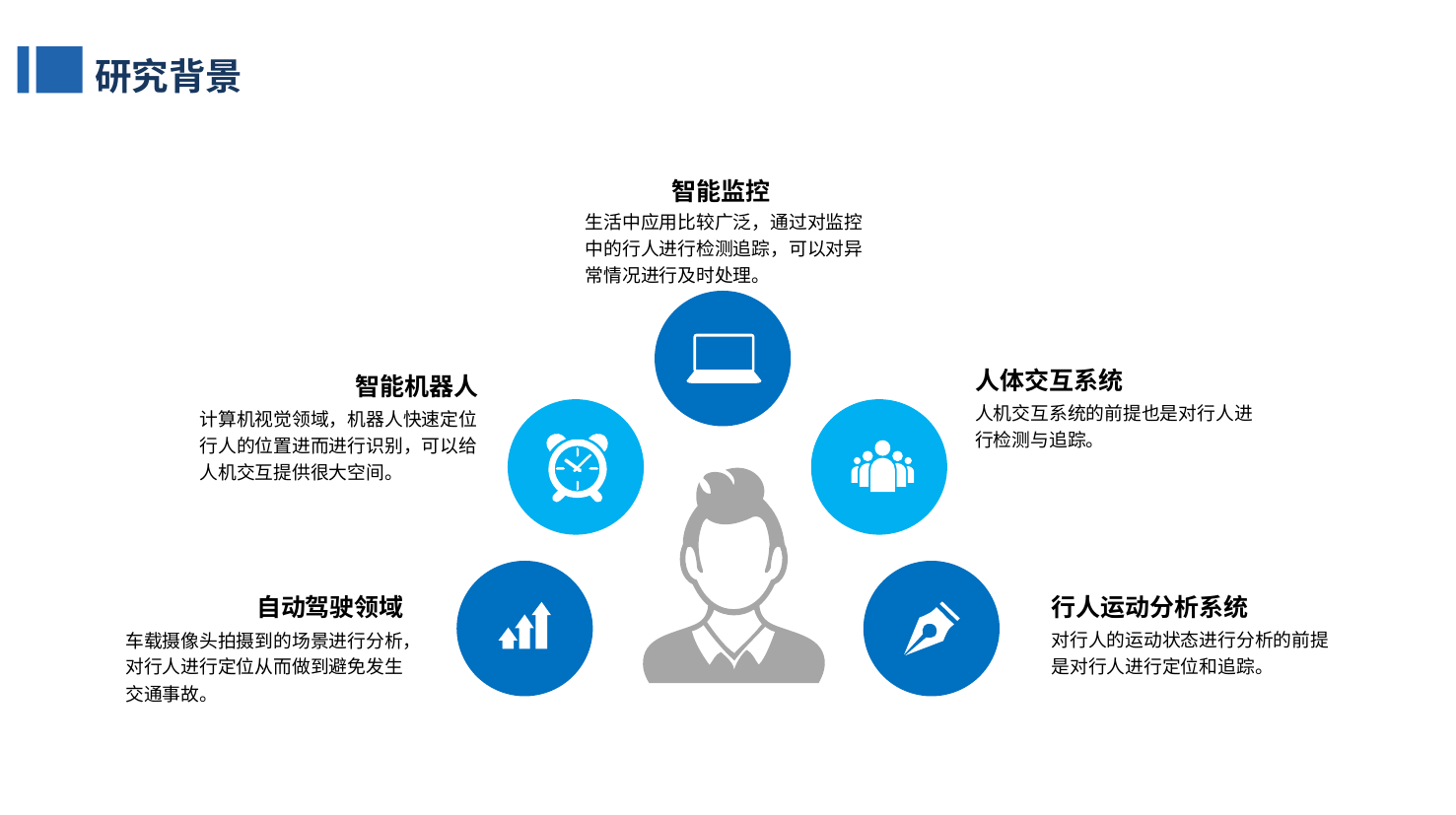

研究背景

智能监控
生活中应用比较广泛，通过对监控中的行人进行检测追踪，可以对异常情况进行及时处理。

人体交互系统
人机交互系统的前提也是对行人进行检测与追踪。
智能机器人
计算机视觉领域，机器人快速定位行人的位置进而进行识别，可以给人机交互提供很大空间。

行人运动分析系统
对行人的运动状态进行分析的前提是对行人进行定位和追踪。
自动驾驶领域
车载摄像头拍摄到的场景进行分析，对行人进行定位从而做到避免发生交通事故。